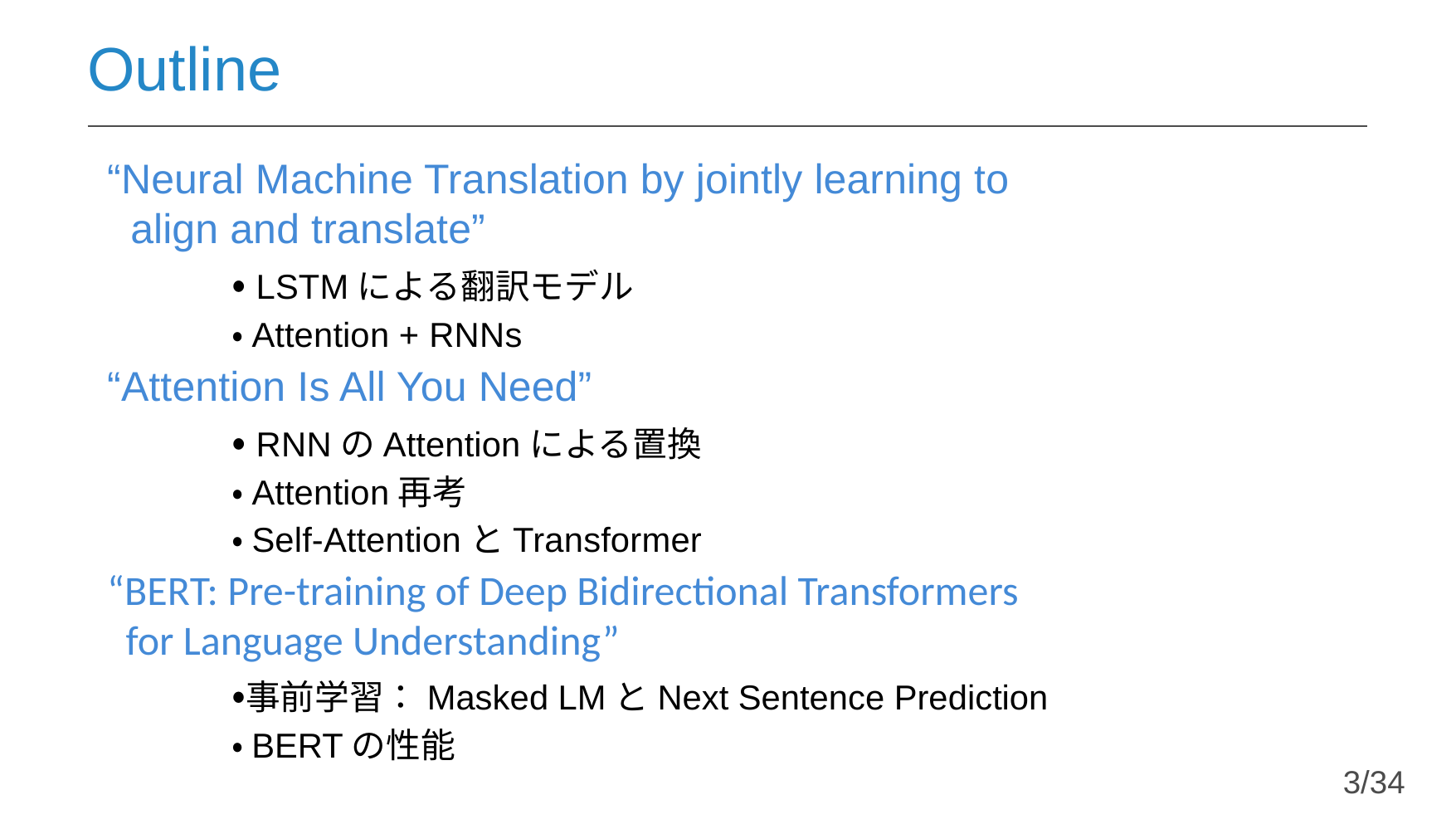

# Outline

“Neural Machine Translation by jointly learning to
  align and translate”
 	・LSTMによる翻訳モデル
	・Attention + RNNs
“Attention Is All You Need”
	・RNNのAttentionによる置換
	・Attention再考
	・Self-AttentionとTransformer
“BERT: Pre-training of Deep Bidirectional Transformers
  for Language Understanding”
	・事前学習：Masked LMとNext Sentence Prediction
	・BERTの性能
3/34